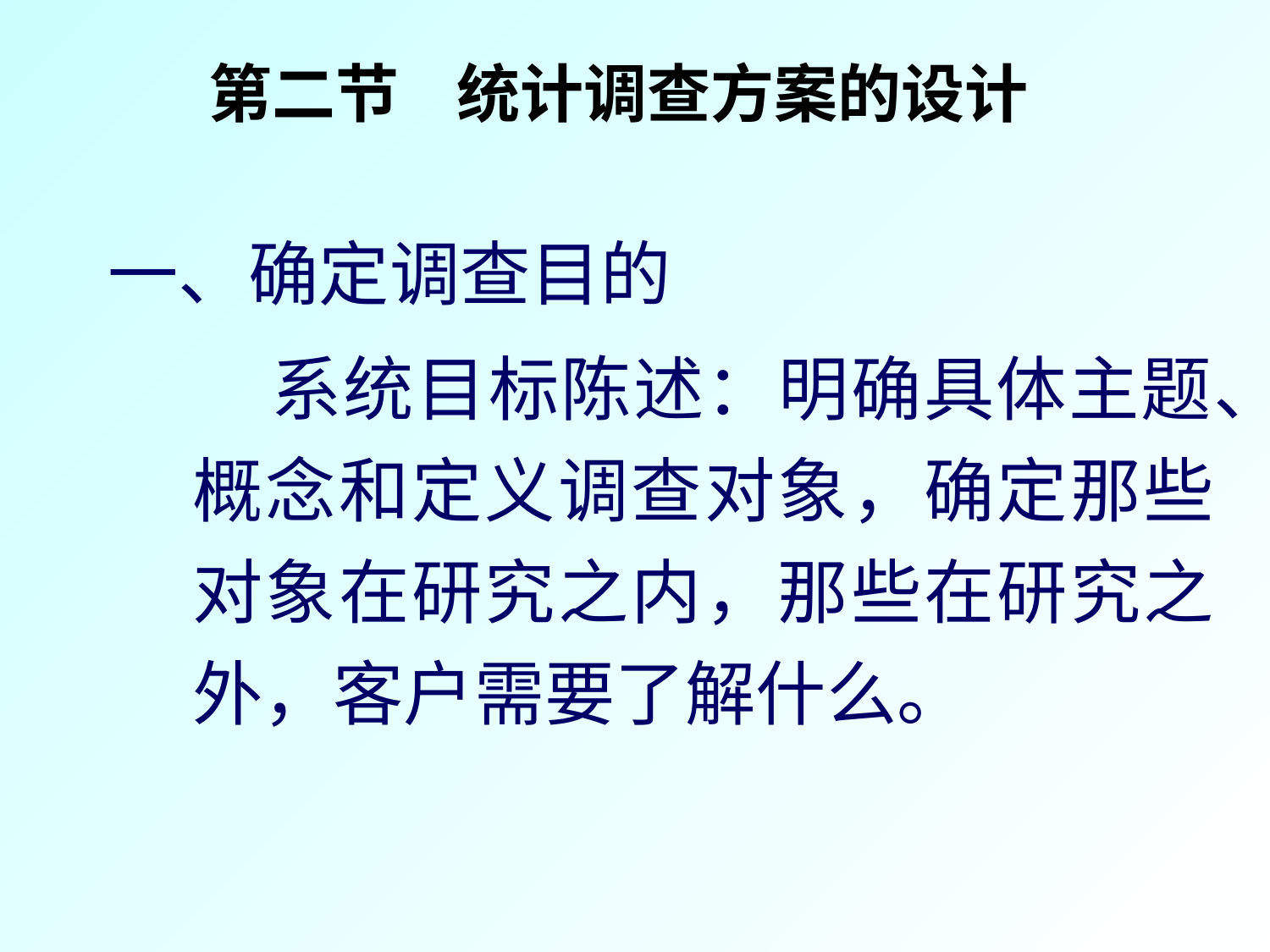

# 第二节    统计调查方案的设计
一、确定调查目的
        系统目标陈述：明确具体主题、概念和定义调查对象，确定那些对象在研究之内，那些在研究之外，客户需要了解什么。